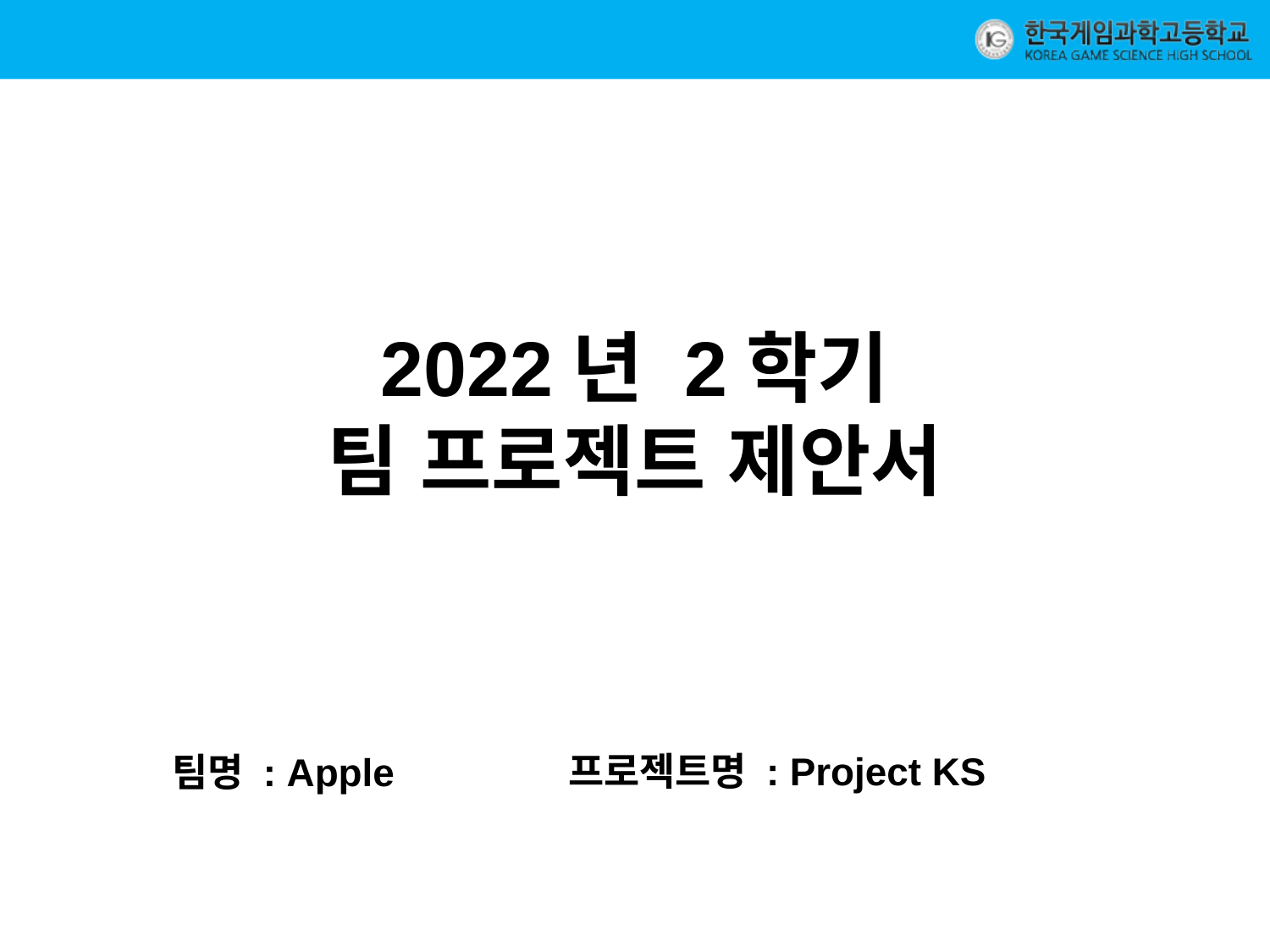

2022년 2학기
팀 프로젝트 제안서
프로젝트명 : Project KS
팀명 : Apple